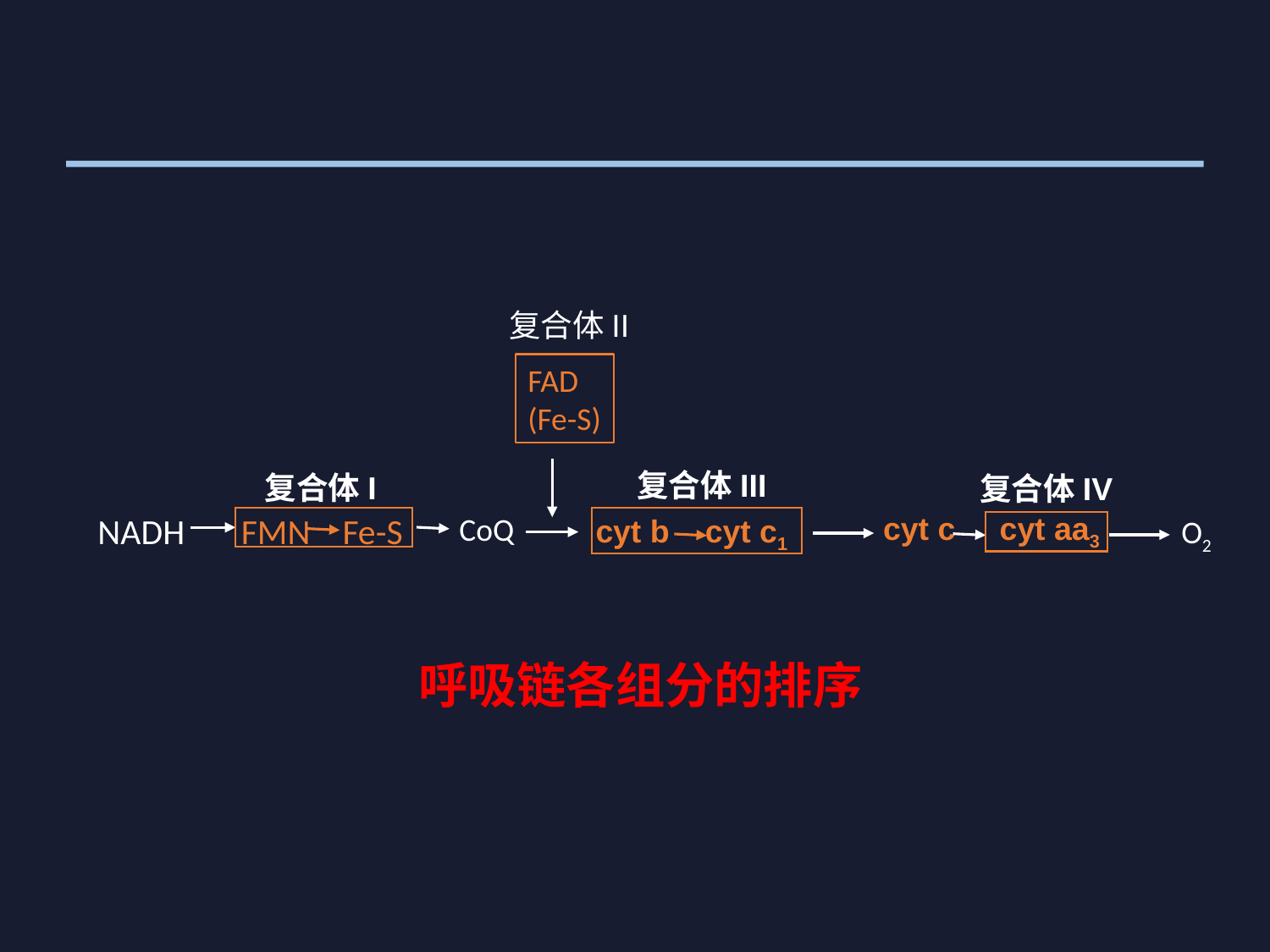

复合体II
FAD
(Fe-S)
复合体III
复合体I
复合体IV
cyt c     cyt aa3

CoQ

cyt b    cyt c1
O2
NADH       FMN    Fe-S

# 呼吸链各组分的排序